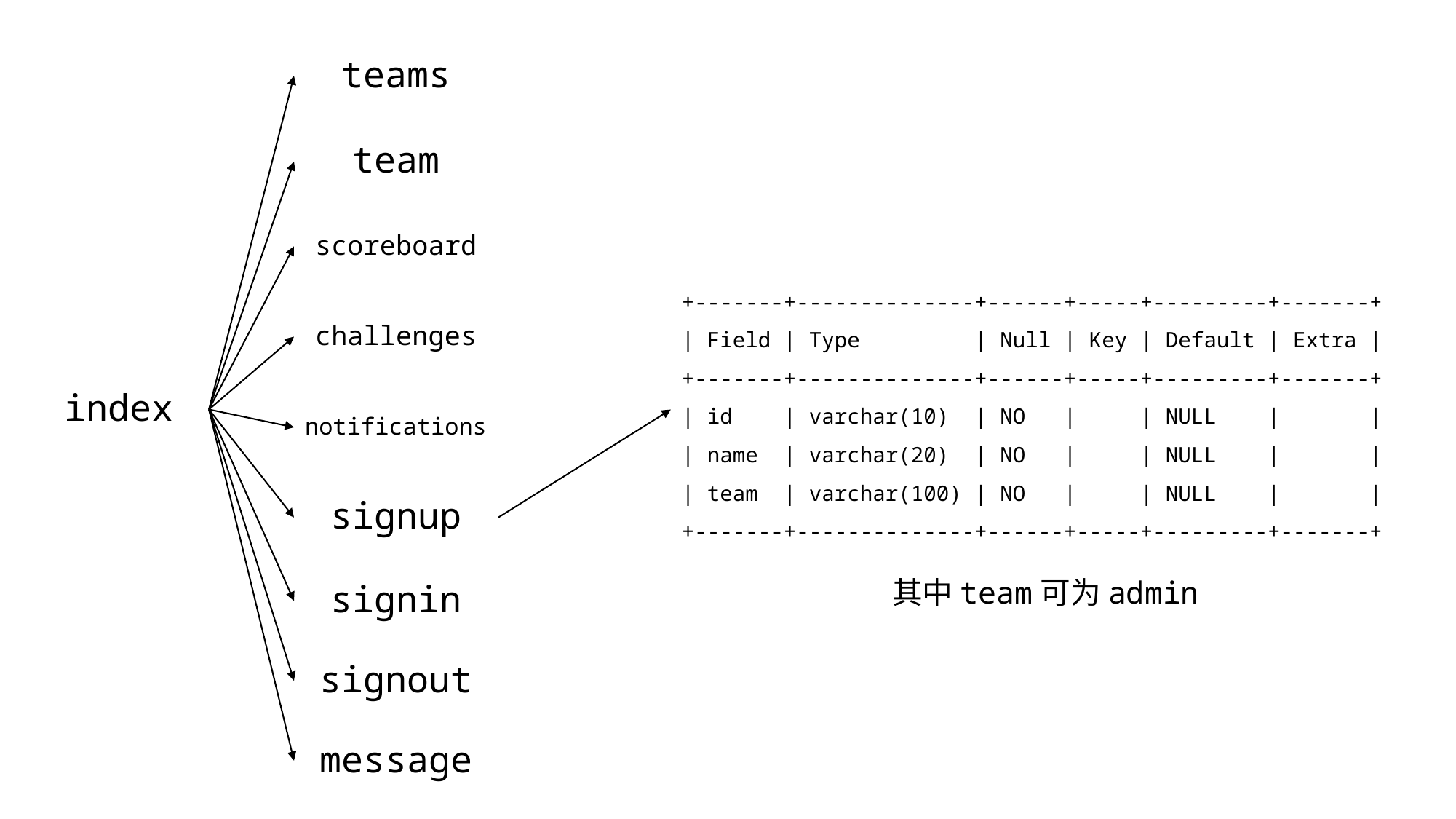

teams
team
scoreboard
+-------+--------------+------+-----+---------+-------+
| Field | Type         | Null | Key | Default | Extra |
+-------+--------------+------+-----+---------+-------+
| id    | varchar(10)  | NO   |     | NULL    |       |
| name  | varchar(20)  | NO   |     | NULL    |       |
| team  | varchar(100) | NO   |     | NULL    |       |
+-------+--------------+------+-----+---------+-------+
challenges
# index
notifications
signup
其中team可为admin
signin
signout
message